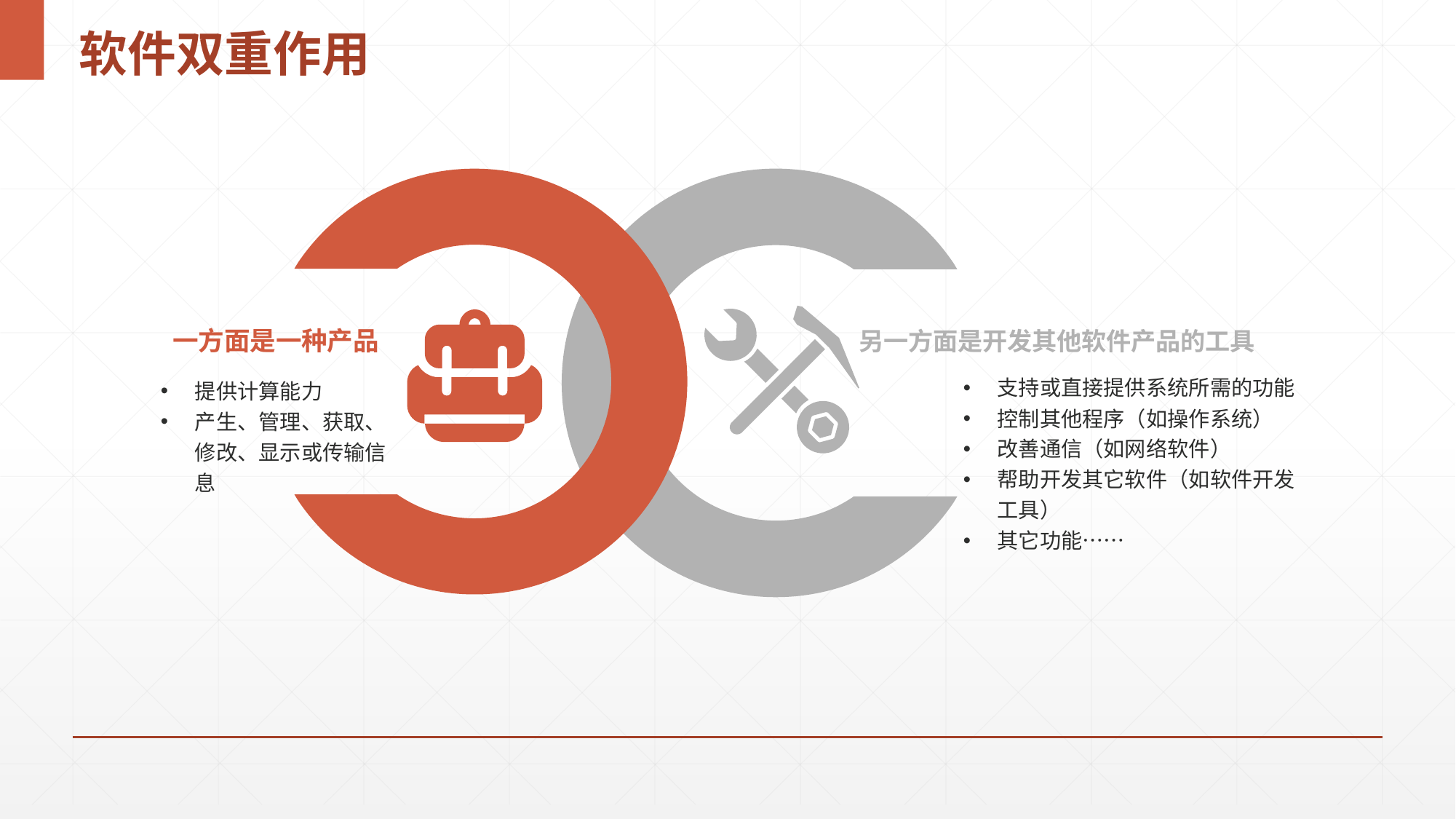

# 软件双重作用

一方面是一种产品
提供计算能力
产生、管理、获取、修改、显示或传输信息

另一方面是开发其他软件产品的工具
支持或直接提供系统所需的功能
控制其他程序（如操作系统）
改善通信（如网络软件）
帮助开发其它软件（如软件开发工具）
其它功能……